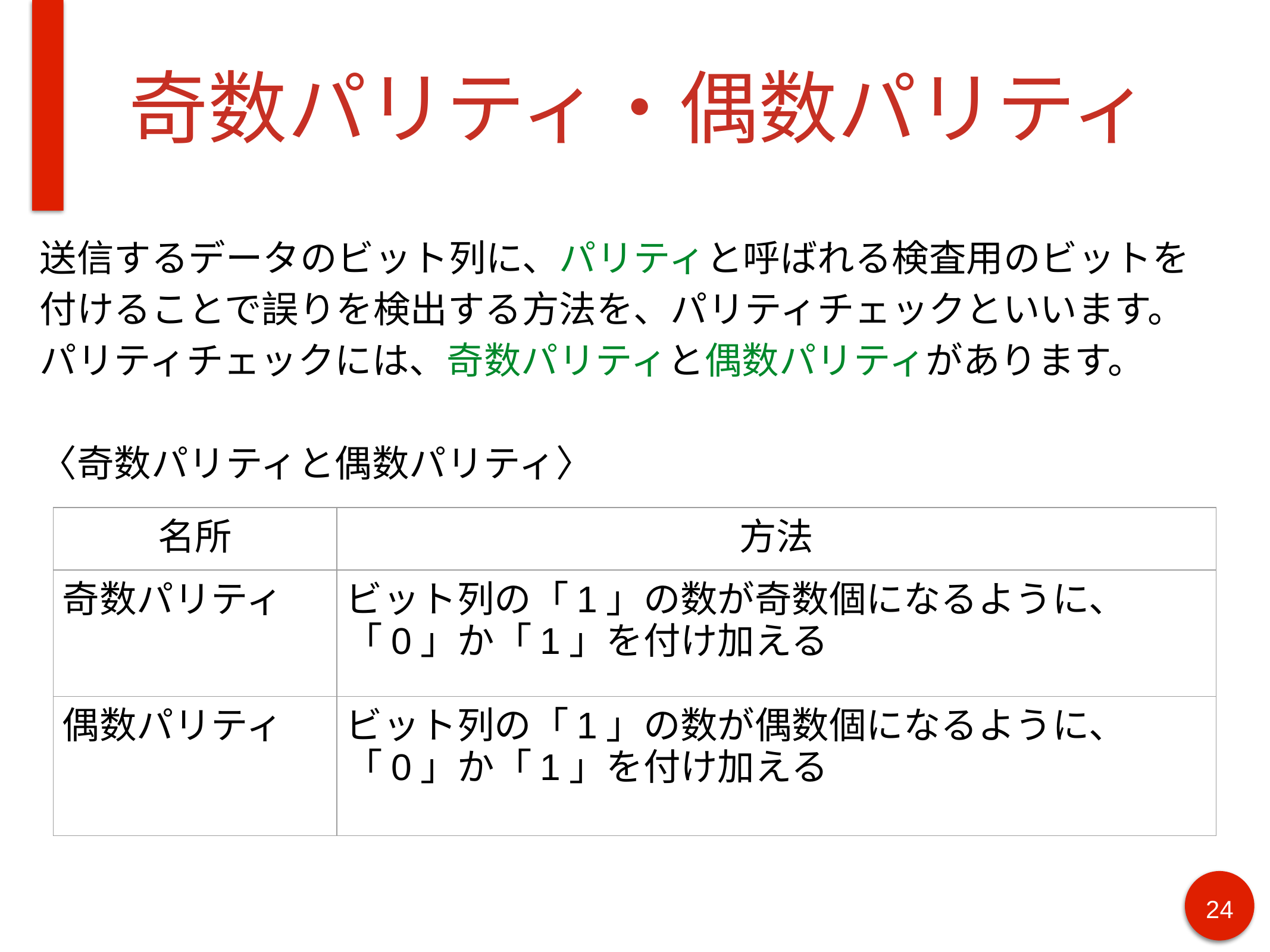

# 奇数パリティ・偶数パリティ
送信するデータのビット列に、パリティと呼ばれる検査用のビットを付けることで誤りを検出する方法を、パリティチェックといいます。パリティチェックには、奇数パリティと偶数パリティがあります。

〈奇数パリティと偶数パリティ〉

| 名所 | 方法 |
| --- | --- |
| 奇数パリティ | ビット列の「1」の数が奇数個になるように、「0」か「1」を付け加える |
| 偶数パリティ | ビット列の「1」の数が偶数個になるように、「0」か「1」を付け加える |
24